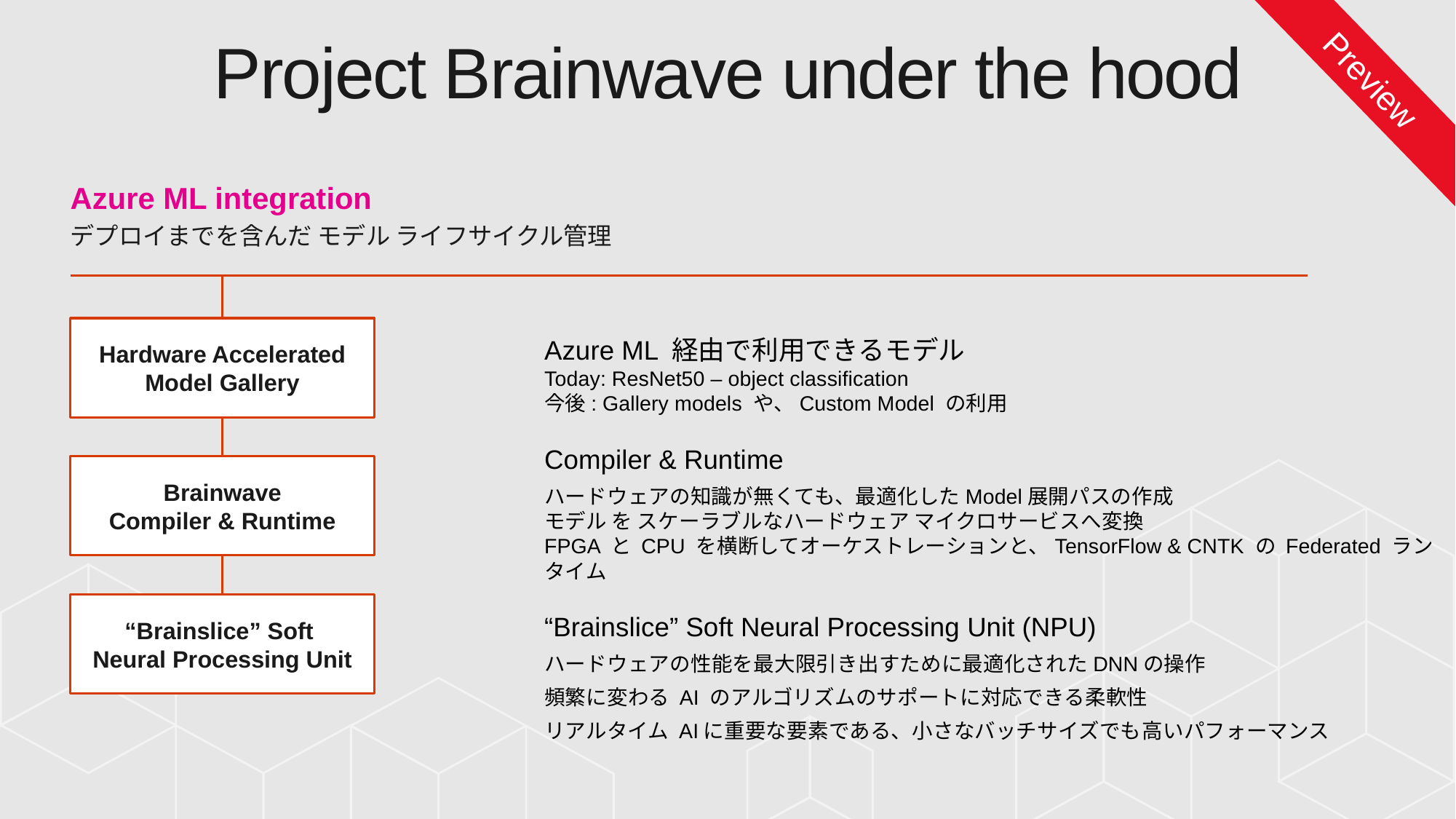

# Project Brainwave under the hood
Preview
Azure ML integration
デプロイまでを含んだ モデル ライフサイクル管理
Hardware Accelerated Model Gallery
Azure ML 経由で利用できるモデル
Today: ResNet50 – object classification
今後: Gallery models や、Custom Model の利用
Compiler & Runtime
ハードウェアの知識が無くても、最適化したModel展開パスの作成
モデル を スケーラブルなハードウェア マイクロサービスへ変換
FPGA と CPU を横断してオーケストレーションと、TensorFlow & CNTK の Federated ランタイム
“Brainslice” Soft Neural Processing Unit (NPU)
ハードウェアの性能を最大限引き出すために最適化されたDNNの操作
頻繁に変わる AI のアルゴリズムのサポートに対応できる柔軟性
リアルタイム AIに重要な要素である、小さなバッチサイズでも高いパフォーマンス
Brainwave
Compiler & Runtime
“Brainslice” Soft
Neural Processing Unit